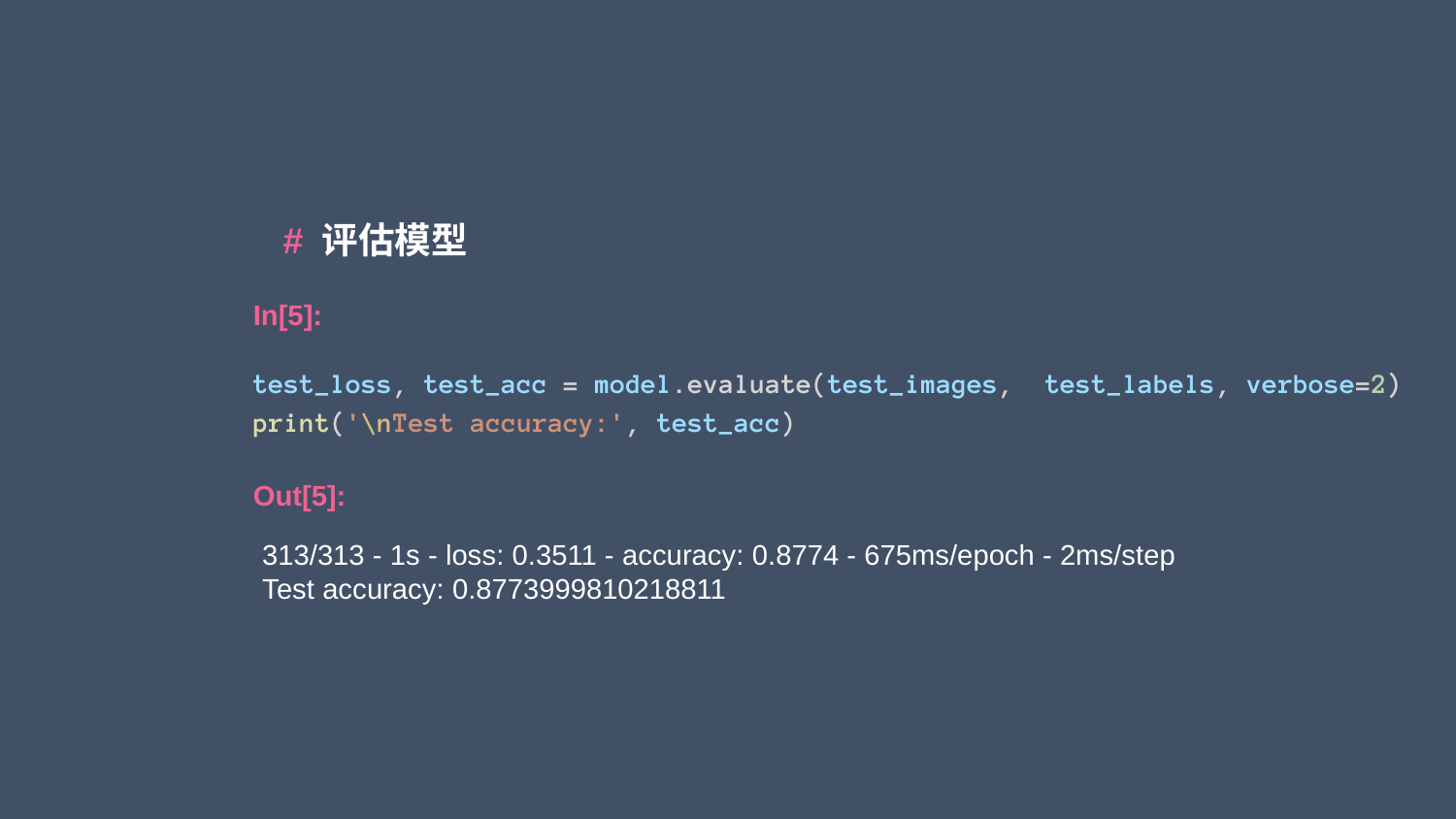

# 评估模型
In[5]:
test_loss, test_acc = model.evaluate(test_images,  test_labels, verbose=2)
print('\nTest accuracy:', test_acc)

Out[5]:
313/313 - 1s - loss: 0.3511 - accuracy: 0.8774 - 675ms/epoch - 2ms/step
Test accuracy: 0.8773999810218811